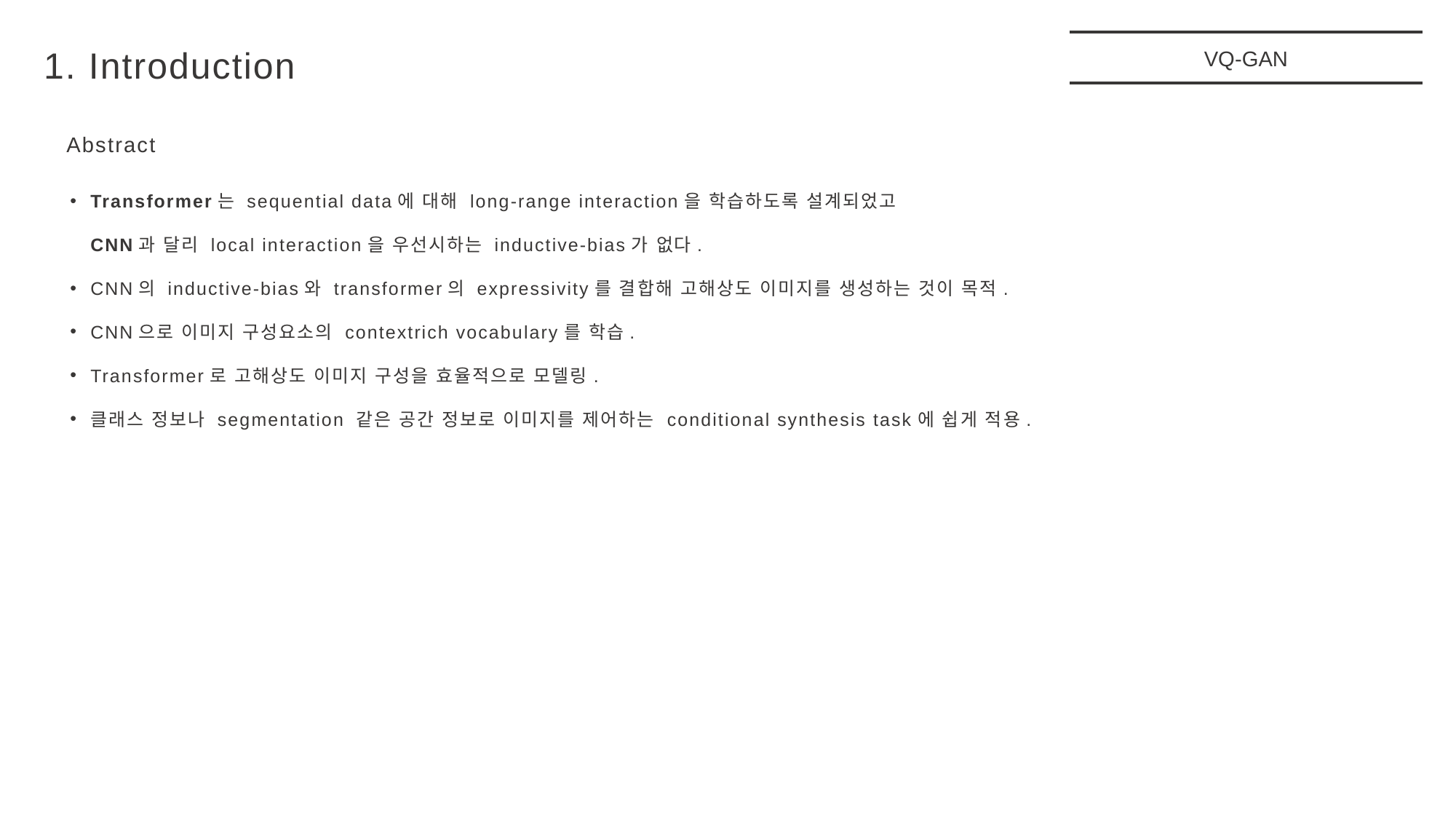

1. Introduction
VQ-GAN
Abstract
Transformer는 sequential data에 대해 long-range interaction을 학습하도록 설계되었고
CNN과 달리 local interaction을 우선시하는 inductive-bias가 없다.
CNN의 inductive-bias와 transformer의 expressivity를 결합해 고해상도 이미지를 생성하는 것이 목적.
CNN으로 이미지 구성요소의 contextrich vocabulary를 학습.
Transformer로 고해상도 이미지 구성을 효율적으로 모델링.
클래스 정보나 segmentation 같은 공간 정보로 이미지를 제어하는 conditional synthesis task에 쉽게 적용.